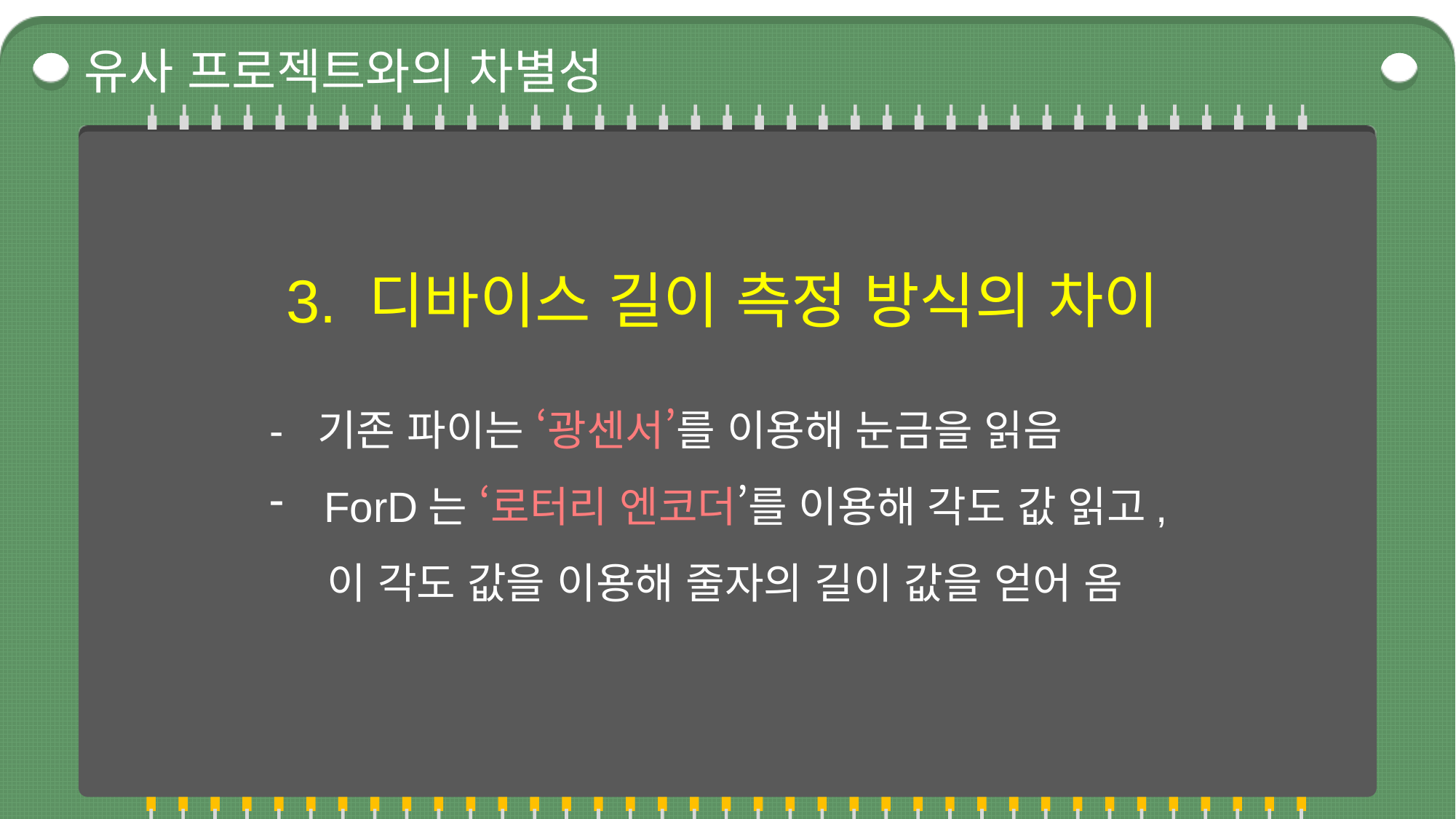

유사 프로젝트와의 차별성

### Chart

| Category |
|---|
3. 디바이스 길이 측정 방식의 차이
-  기존 파이는 ‘광센서’를 이용해 눈금을 읽음
ForD는 ‘로터리 엔코더’를 이용해 각도 값 읽고,
    이 각도 값을 이용해 줄자의 길이 값을 얻어 옴